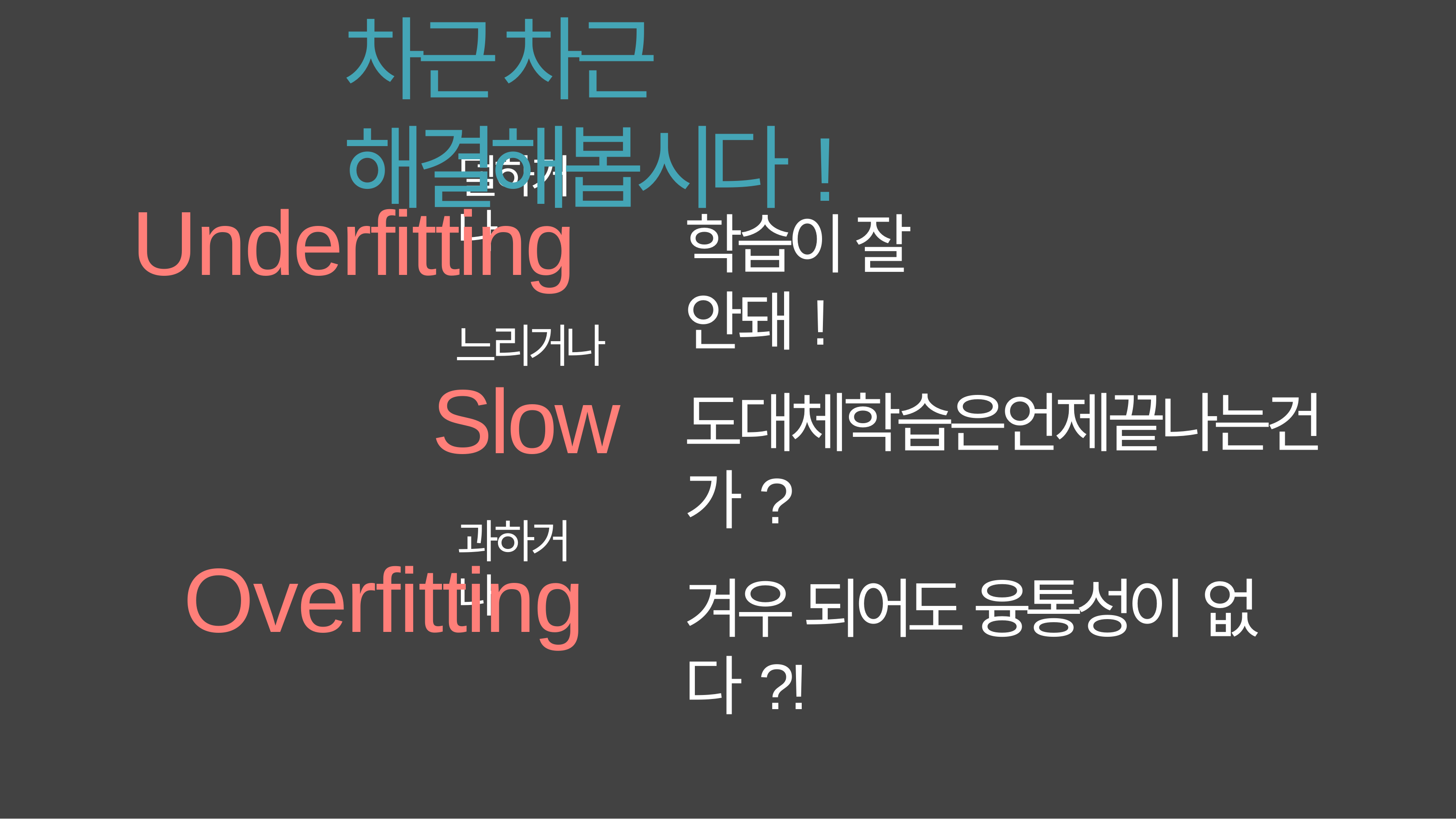

# 차근 차근 해결해봅시다!
덜하거나
Underfitting
느리거나
Slow
Overfitting
학습이 잘 안돼!
도대체학습은언제끝나는건가?
과하거나
겨우 되어도 융통성이 없다?!